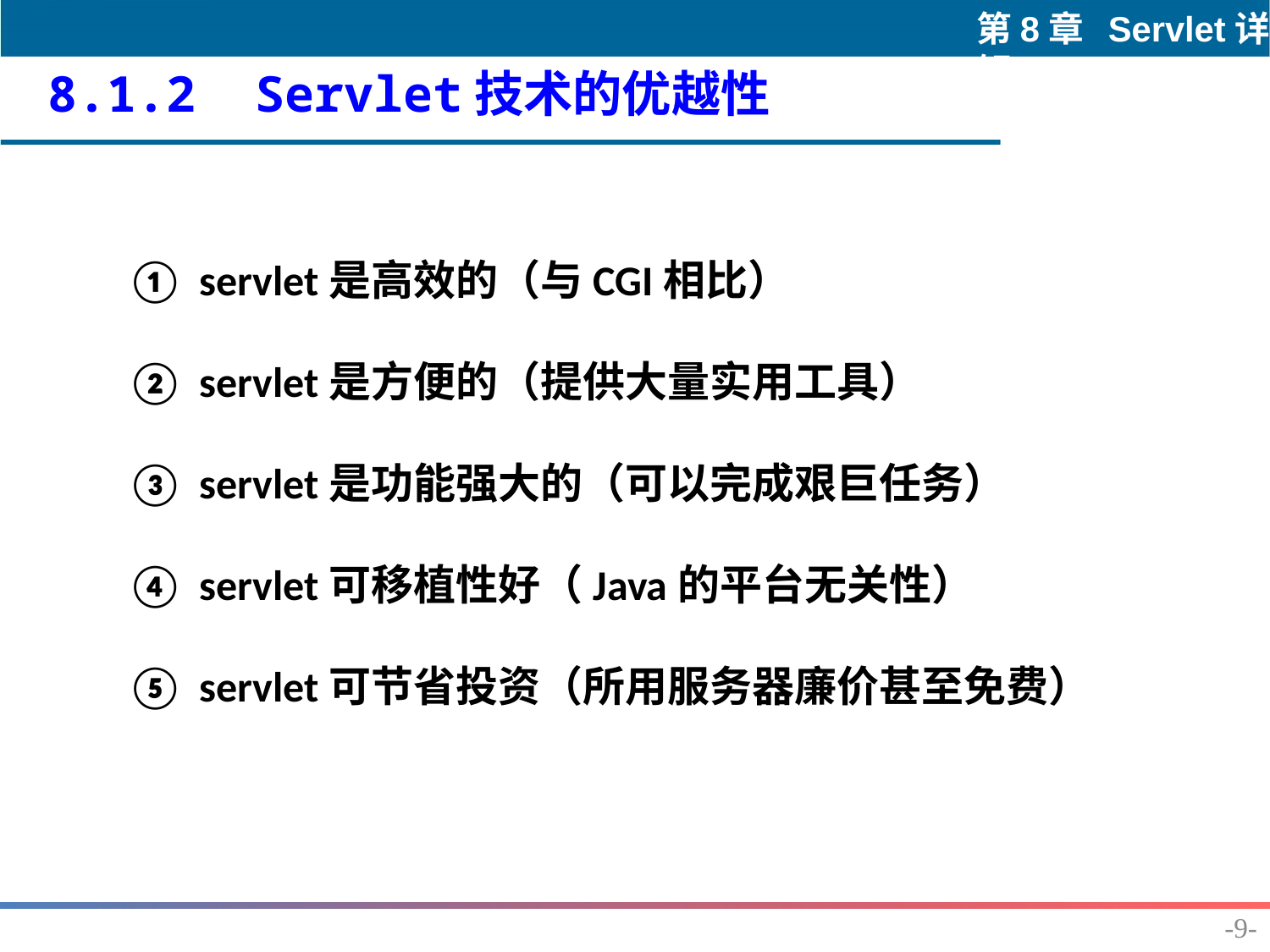

8.1.2  Servlet技术的优越性
servlet是高效的（与CGI相比）
servlet是方便的（提供大量实用工具）
servlet是功能强大的（可以完成艰巨任务）
servlet可移植性好（Java的平台无关性）
servlet可节省投资（所用服务器廉价甚至免费）

-9-